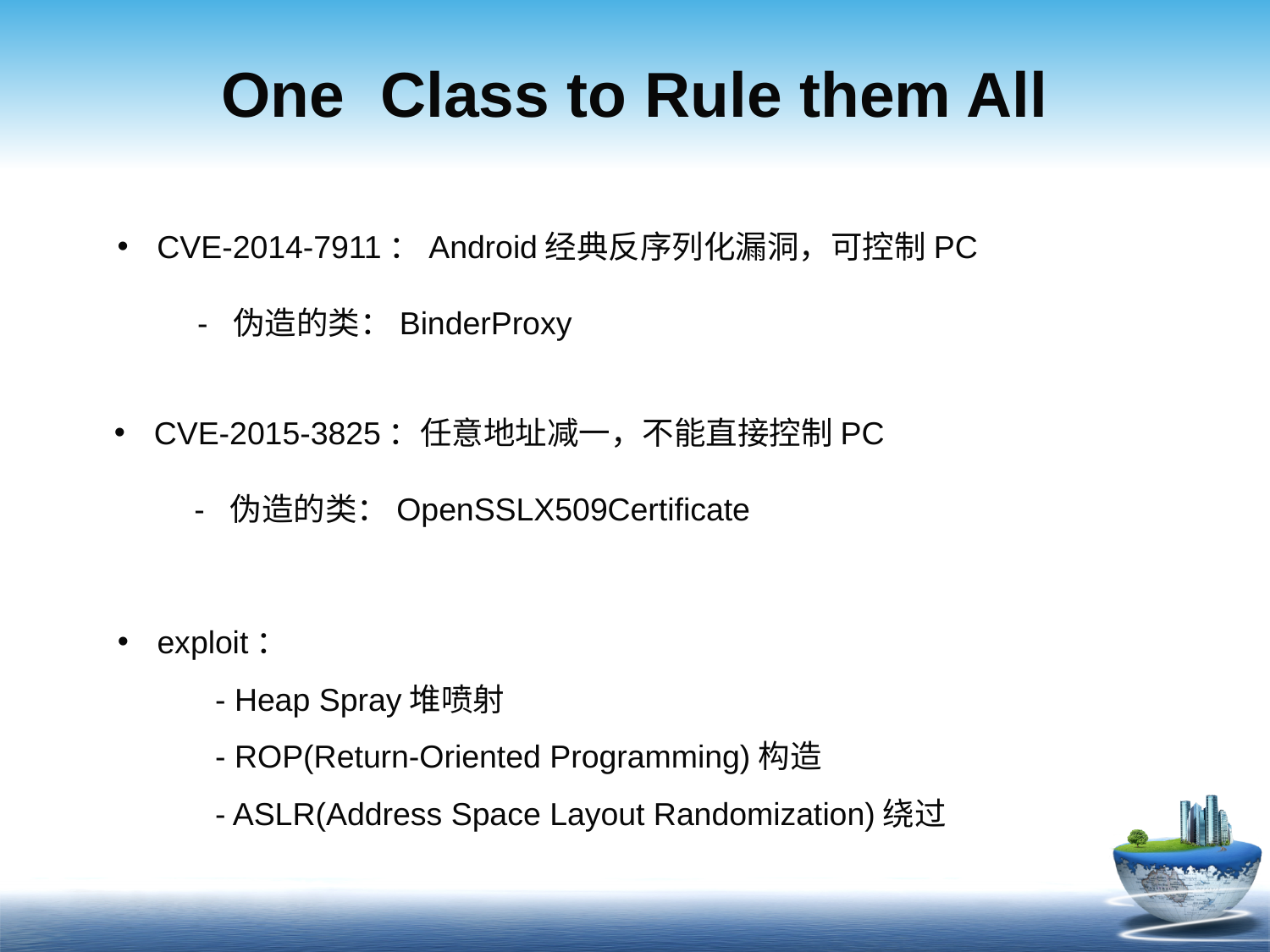

# One  Class to Rule them All
CVE-2014-7911：Android经典反序列化漏洞，可控制PC

         -  伪造的类：BinderProxy

CVE-2015-3825：任意地址减一，不能直接控制PC

         -  伪造的类：OpenSSLX509Certificate
exploit：
           - Heap Spray堆喷射
           - ROP(Return-Oriented Programming)构造
           - ASLR(Address Space Layout Randomization)绕过